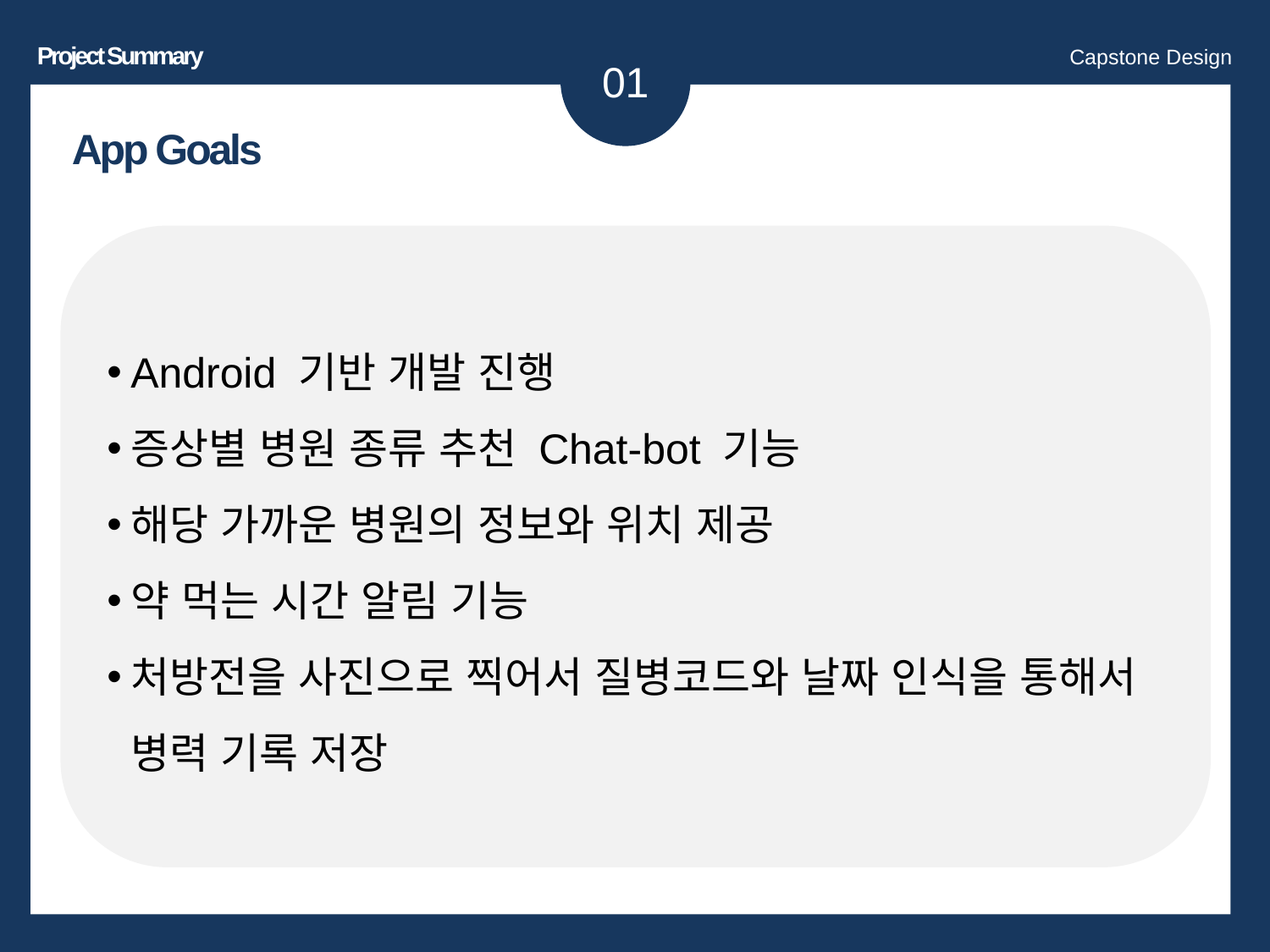

01
Project Summary
Capstone Design

App Goals

Android 기반 개발 진행
증상별 병원 종류 추천 Chat-bot 기능
해당 가까운 병원의 정보와 위치 제공
약 먹는 시간 알림 기능
처방전을 사진으로 찍어서 질병코드와 날짜 인식을 통해서 병력 기록 저장